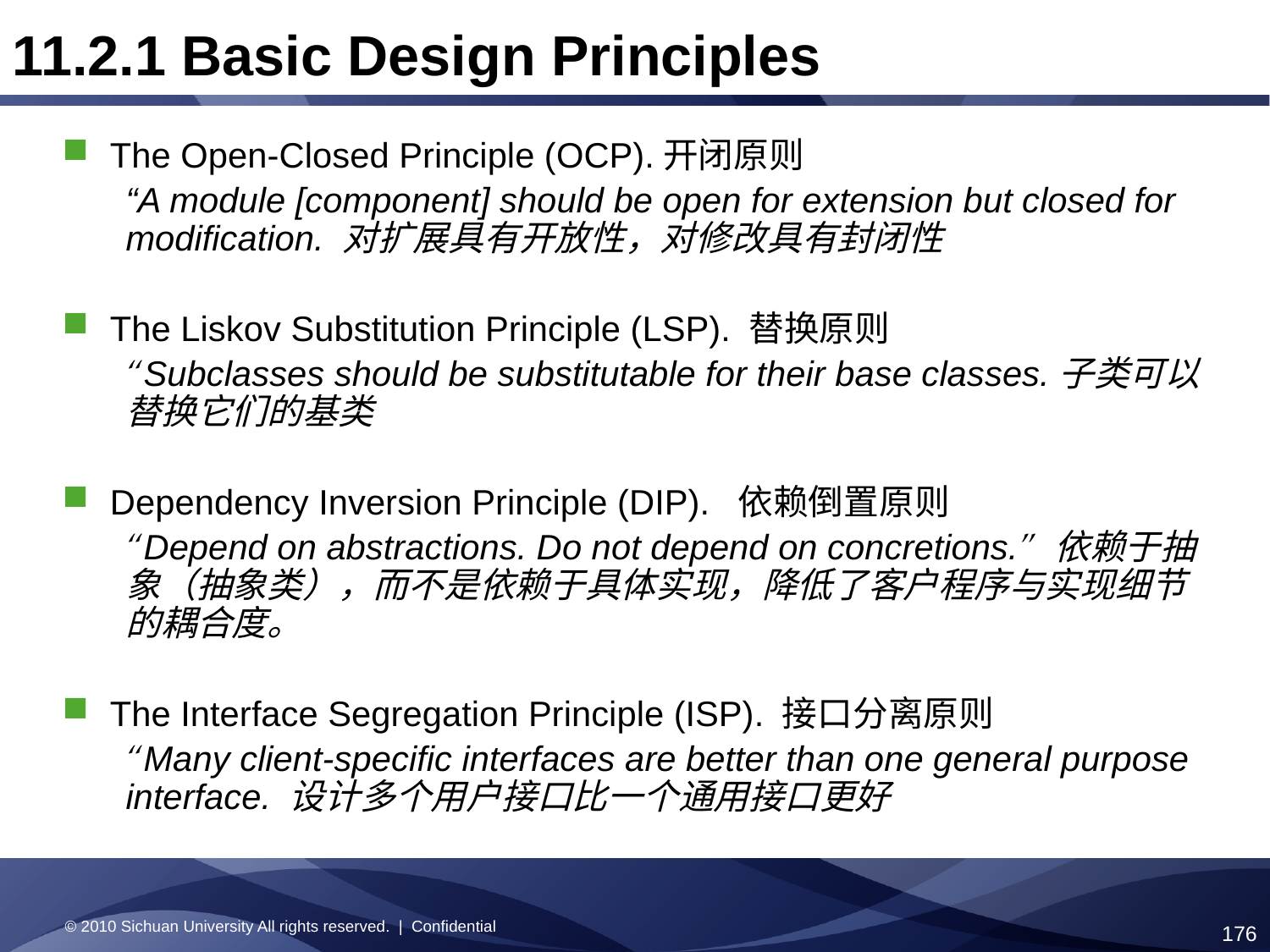

11.2.1 Basic Design Principles
The Open-Closed Principle (OCP).开闭原则
“A module [component] should be open for extension but closed for modification. 对扩展具有开放性，对修改具有封闭性

The Liskov Substitution Principle (LSP). 替换原则
“Subclasses should be substitutable for their base classes.子类可以替换它们的基类

Dependency Inversion Principle (DIP).  依赖倒置原则
“Depend on abstractions. Do not depend on concretions.” 依赖于抽象（抽象类），而不是依赖于具体实现，降低了客户程序与实现细节的耦合度。

The Interface Segregation Principle (ISP). 接口分离原则
“Many client-specific interfaces are better than one general purpose interface. 设计多个用户接口比一个通用接口更好

© 2010 Sichuan University All rights reserved.  |  Confidential
176